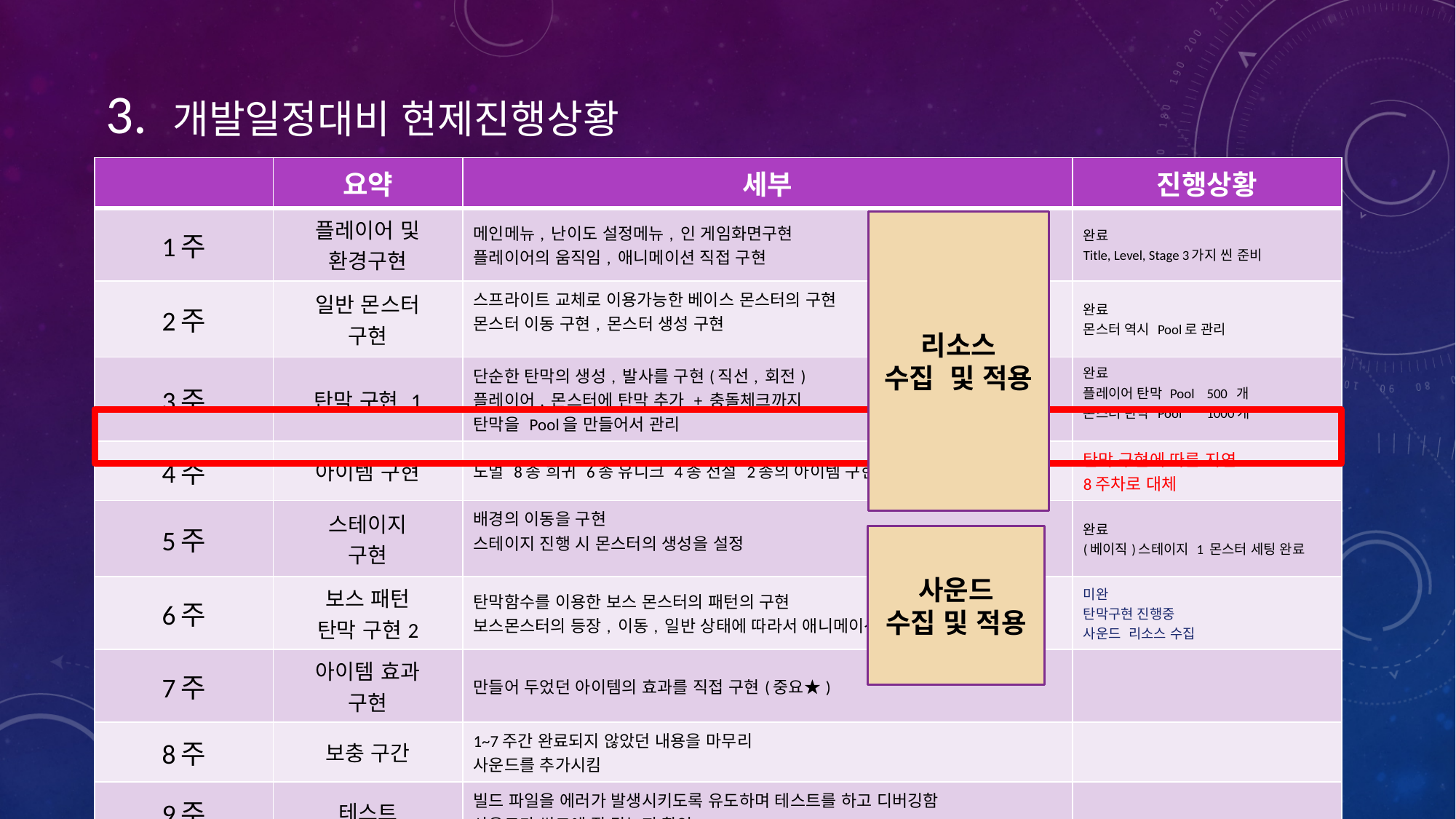

3. 개발일정대비 현제진행상황

|  | 요약 | 세부 | 진행상황 |
| --- | --- | --- | --- |
| 1주 | 플레이어 및 환경구현 | 메인메뉴, 난이도 설정메뉴, 인 게임화면구현 플레이어의 움직임, 애니메이션 직접 구현 | 완료 Title, Level, Stage 3가지 씬 준비 |
| 2주 | 일반 몬스터 구현 | 스프라이트 교체로 이용가능한 베이스 몬스터의 구현 몬스터 이동 구현, 몬스터 생성 구현 | 완료 몬스터 역시 Pool로 관리 |
| 3주 | 탄막 구현 1 | 단순한 탄막의 생성, 발사를 구현(직선, 회전) 플레이어, 몬스터에 탄막 추가 + 충돌체크까지 탄막을 Pool을 만들어서 관리 | 완료 플레이어 탄막 Pool 500 개 몬스터 탄막 Pool 1000개 |
| 4주 | 아이템 구현 | 노멀 8종 희귀 6종 유니크 4종 전설 2종의 아이템 구현 | 탄막 구현에 따른 지연 8주차로 대체 |
| 5주 | 스테이지 구현 | 배경의 이동을 구현 스테이지 진행 시 몬스터의 생성을 설정 | 완료 (베이직)스테이지 1 몬스터 세팅 완료 |
| 6주 | 보스 패턴 탄막 구현2 | 탄막함수를 이용한 보스 몬스터의 패턴의 구현 보스몬스터의 등장, 이동, 일반 상태에 따라서 애니메이션 구현 | 미완 탄막구현 진행중 사운드 리소스 수집 |
| 7주 | 아이템 효과 구현 | 만들어 두었던 아이템의 효과를 직접 구현(중요★) |  |
| 8주 | 보충 구간 | 1~7주간 완료되지 않았던 내용을 마무리 사운드를 추가시킴 |  |
| 9주 | 테스트 | 빌드 파일을 에러가 발생시키도록 유도하며 테스트를 하고 디버깅함 사운드가 씽크에 잘 맞는지 확인 |  |
| 10주 | 마무리 | 패키징 및 최종 발표 |  |
리소스
수집  및 적용

사운드
수집 및 적용